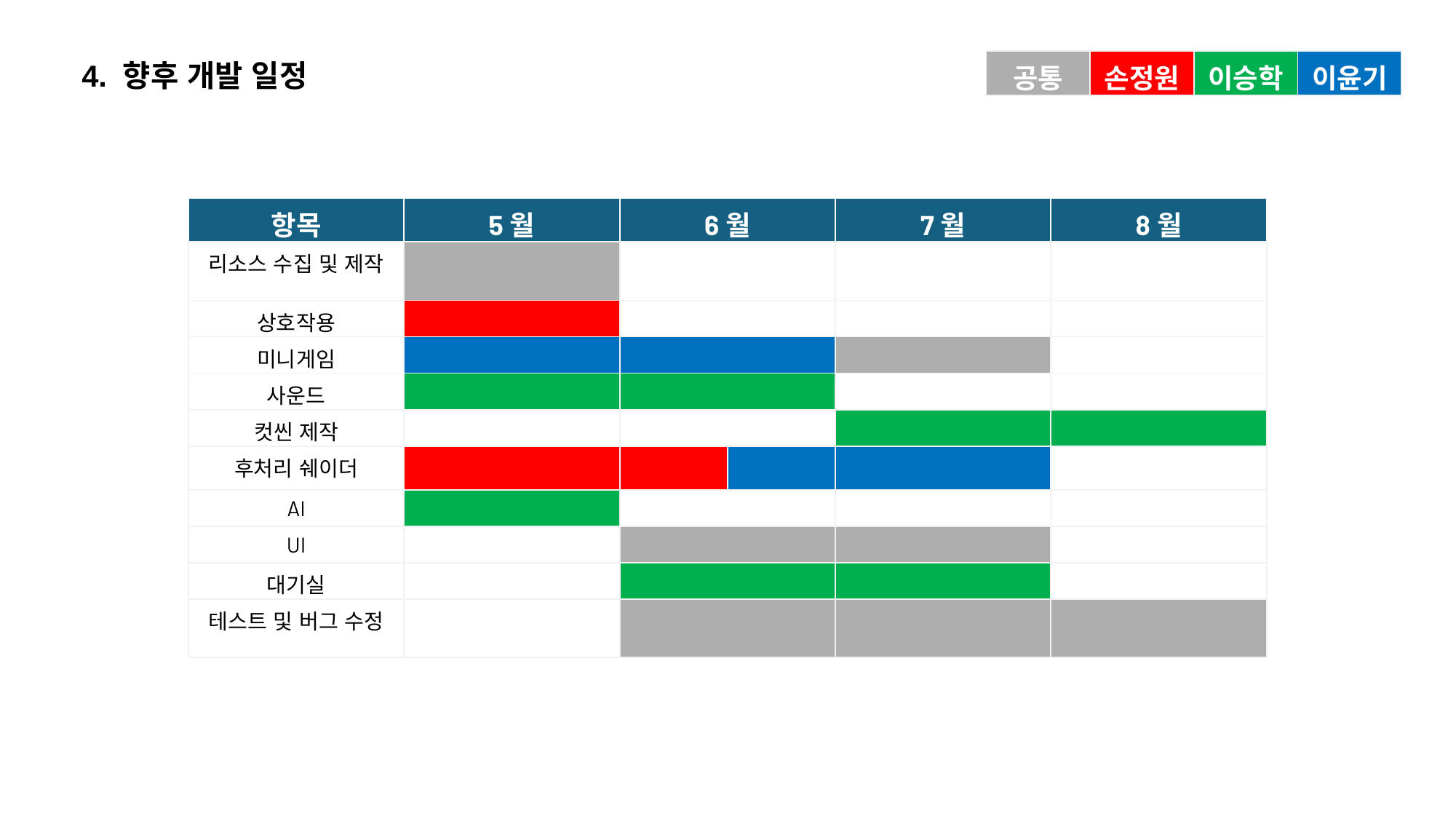

4. 향후 개발 일정
| 공통 | 손정원 | 이승학 | 이윤기 |
| --- | --- | --- | --- |
| 항목 | 5월 | 6월 |  | 7월 | 8월 |
| --- | --- | --- | --- | --- | --- |
| 리소스 수집 및 제작 |  |  |  |  |  |
| 상호작용 |  |  |  |  |  |
| 미니게임 |  |  |  |  |  |
| 사운드 |  |  |  |  |  |
| 컷씬 제작 |  |  |  |  |  |
| 후처리 쉐이더 |  |  |  |  |  |
| AI |  |  |  |  |  |
| UI |  |  |  |  |  |
| 대기실 |  |  |  |  |  |
| 테스트 및 버그 수정 |  |  |  |  |  |